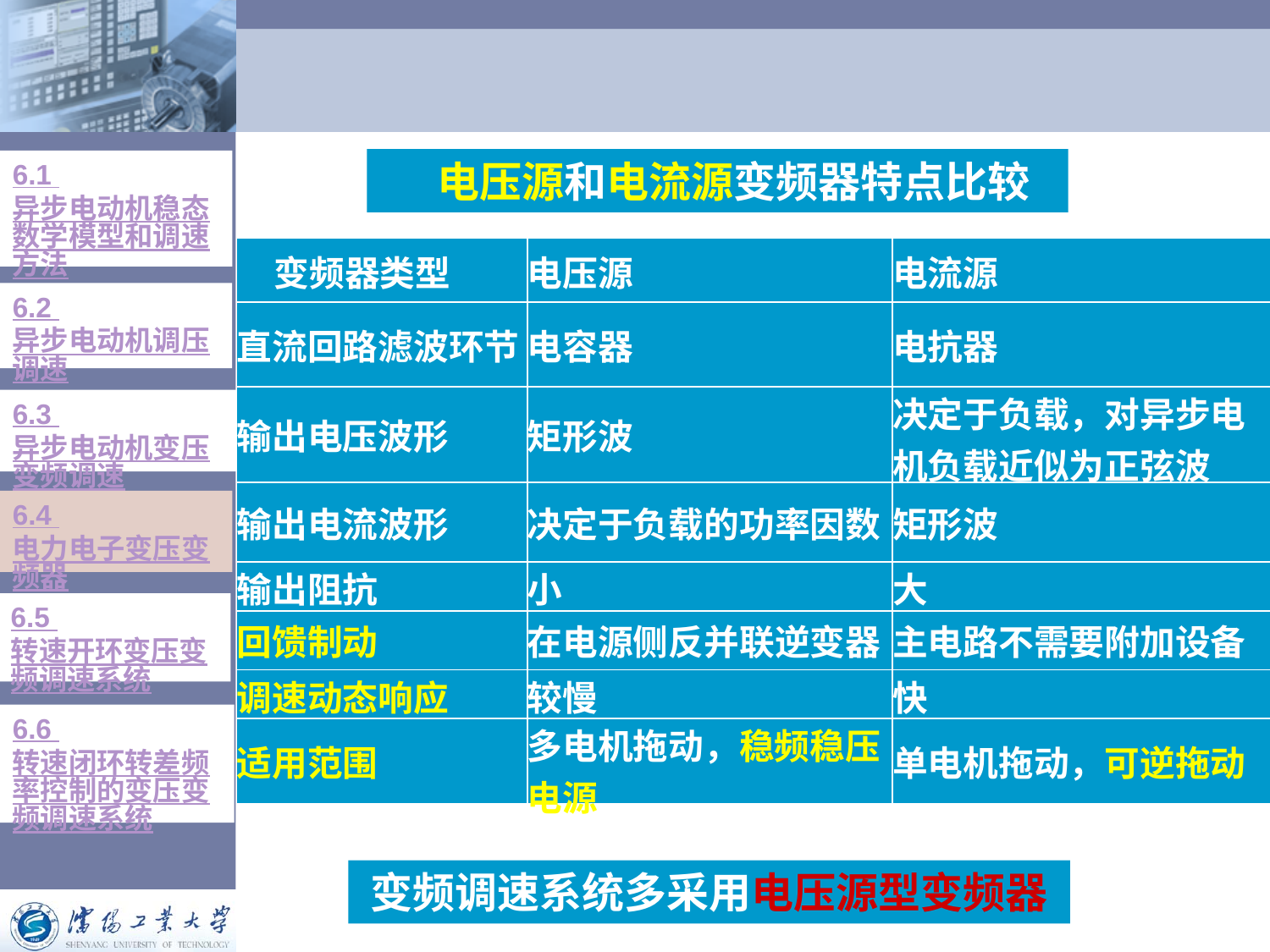

电压源和电流源变频器特点比较
6.1 异步电动机稳态数学模型和调速方法
| 变频器类型 | 电压源 | 电流源 |
| --- | --- | --- |
| 直流回路滤波环节 | 电容器 | 电抗器 |
| 输出电压波形 | 矩形波 | 决定于负载，对异步电机负载近似为正弦波 |
| 输出电流波形 | 决定于负载的功率因数 | 矩形波 |
| 输出阻抗 | 小 | 大 |
| 回馈制动 | 在电源侧反并联逆变器 | 主电路不需要附加设备 |
| 调速动态响应 | 较慢 | 快 |
| 适用范围 | 多电机拖动，稳频稳压电源 | 单电机拖动，可逆拖动 |
6.2 异步电动机调压调速
6.3 异步电动机变压变频调速
6.4 电力电子变压变频器
6.5 转速开环变压变频调速系统

6.6 转速闭环转差频率控制的变压变频调速系统
变频调速系统多采用电压源型变频器